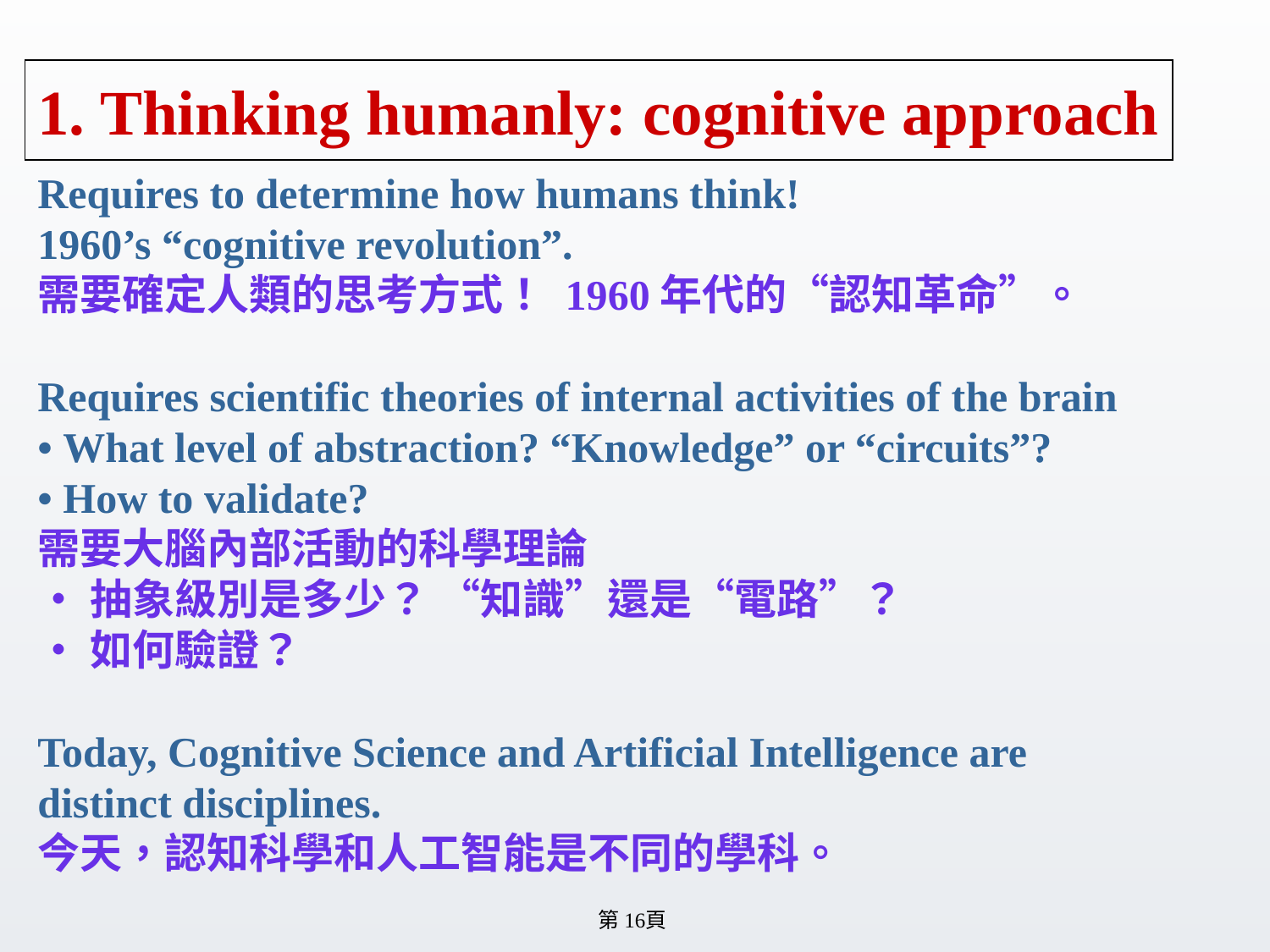

# 1. Thinking humanly: cognitive approach
Requires to determine how humans think!
1960’s “cognitive revolution”.
需要確定人類的思考方式！ 1960年代的“認知革命”。

Requires scientific theories of internal activities of the brain
• What level of abstraction? “Knowledge” or “circuits”?
• How to validate?
需要大腦內部活動的科學理論
•抽象級別是多少？ “知識”還是“電路”？
•如何驗證？

Today, Cognitive Science and Artificial Intelligence are
distinct disciplines.
今天，認知科學和人工智能是不同的學科。